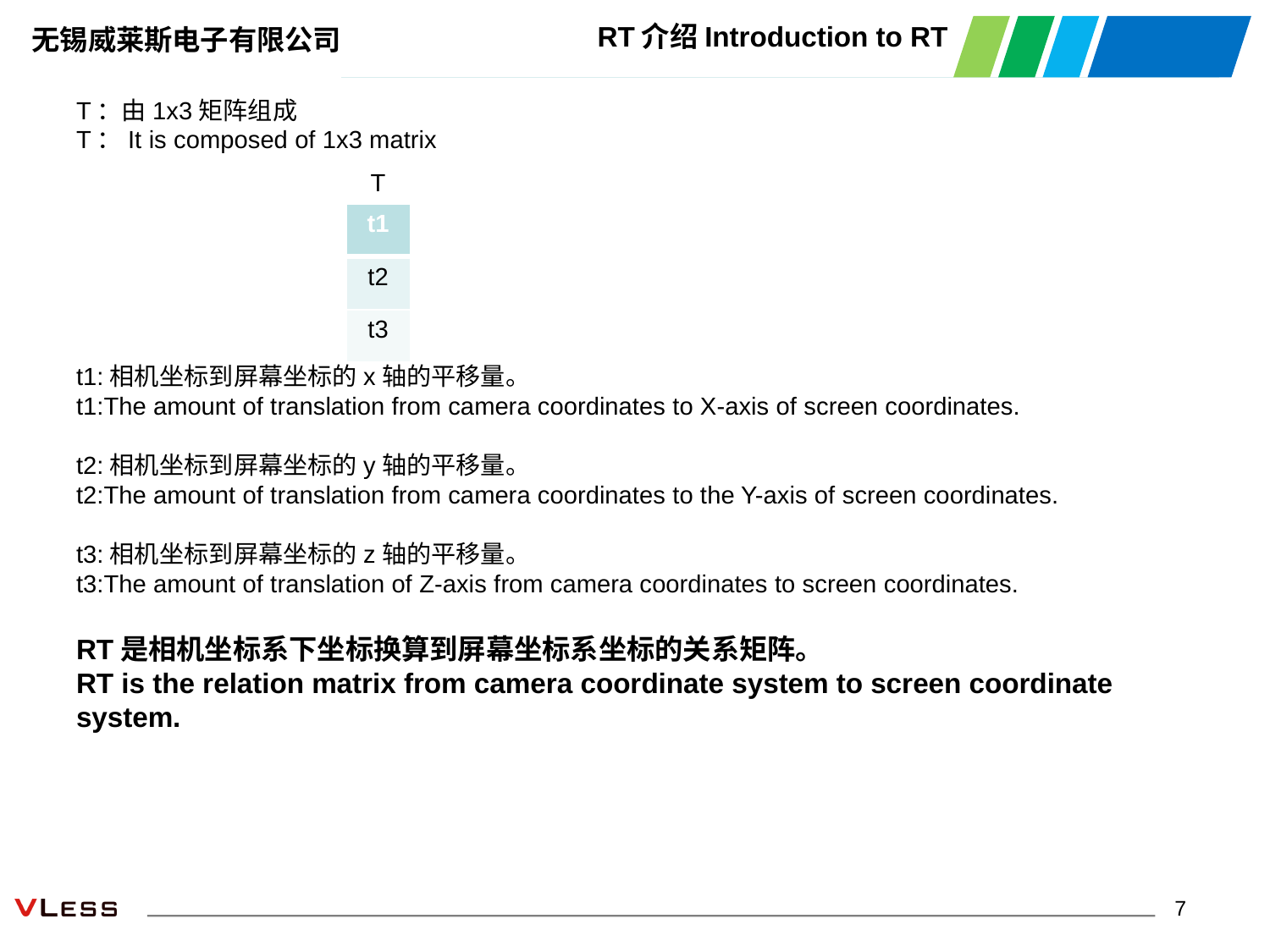

RT介绍Introduction to RT

T：由1x3矩阵组成
T：It is composed of 1x3 matrix

t1:相机坐标到屏幕坐标的x轴的平移量。
t1:The amount of translation from camera coordinates to X-axis of screen coordinates.

t2:相机坐标到屏幕坐标的y轴的平移量。
t2:The amount of translation from camera coordinates to the Y-axis of screen coordinates.

t3:相机坐标到屏幕坐标的z轴的平移量。
t3:The amount of translation of Z-axis from camera coordinates to screen coordinates.

RT是相机坐标系下坐标换算到屏幕坐标系坐标的关系矩阵。
RT is the relation matrix from camera coordinate system to screen coordinate system.

T
| t1 |
| --- |
| t2 |
| t3 |